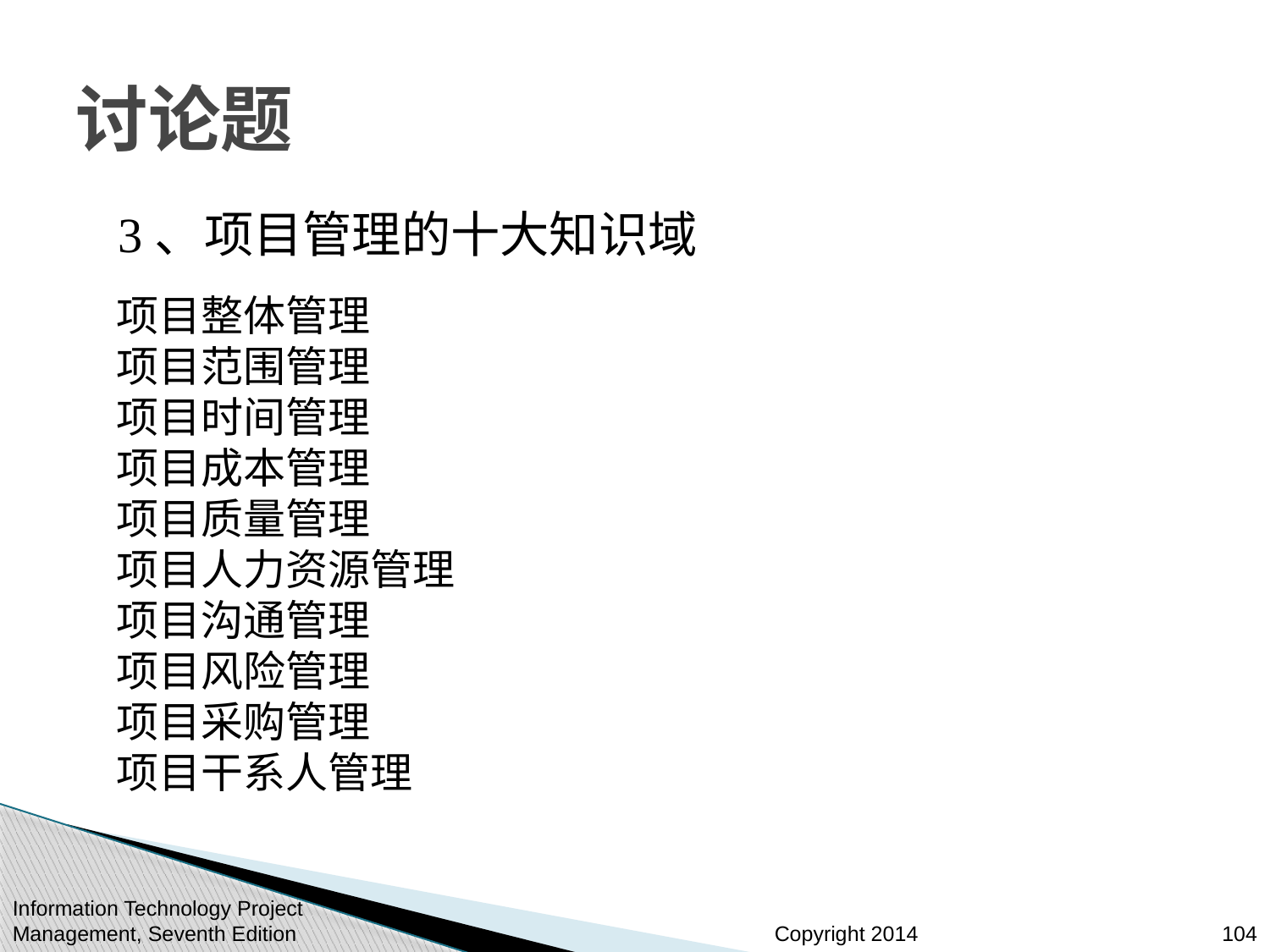

# 讨论题
3、项目管理的十大知识域

项目整体管理
项目范围管理
项目时间管理
项目成本管理
项目质量管理
项目人力资源管理
项目沟通管理
项目风险管理
项目采购管理
项目干系人管理

Information Technology Project Management, Seventh Edition
104